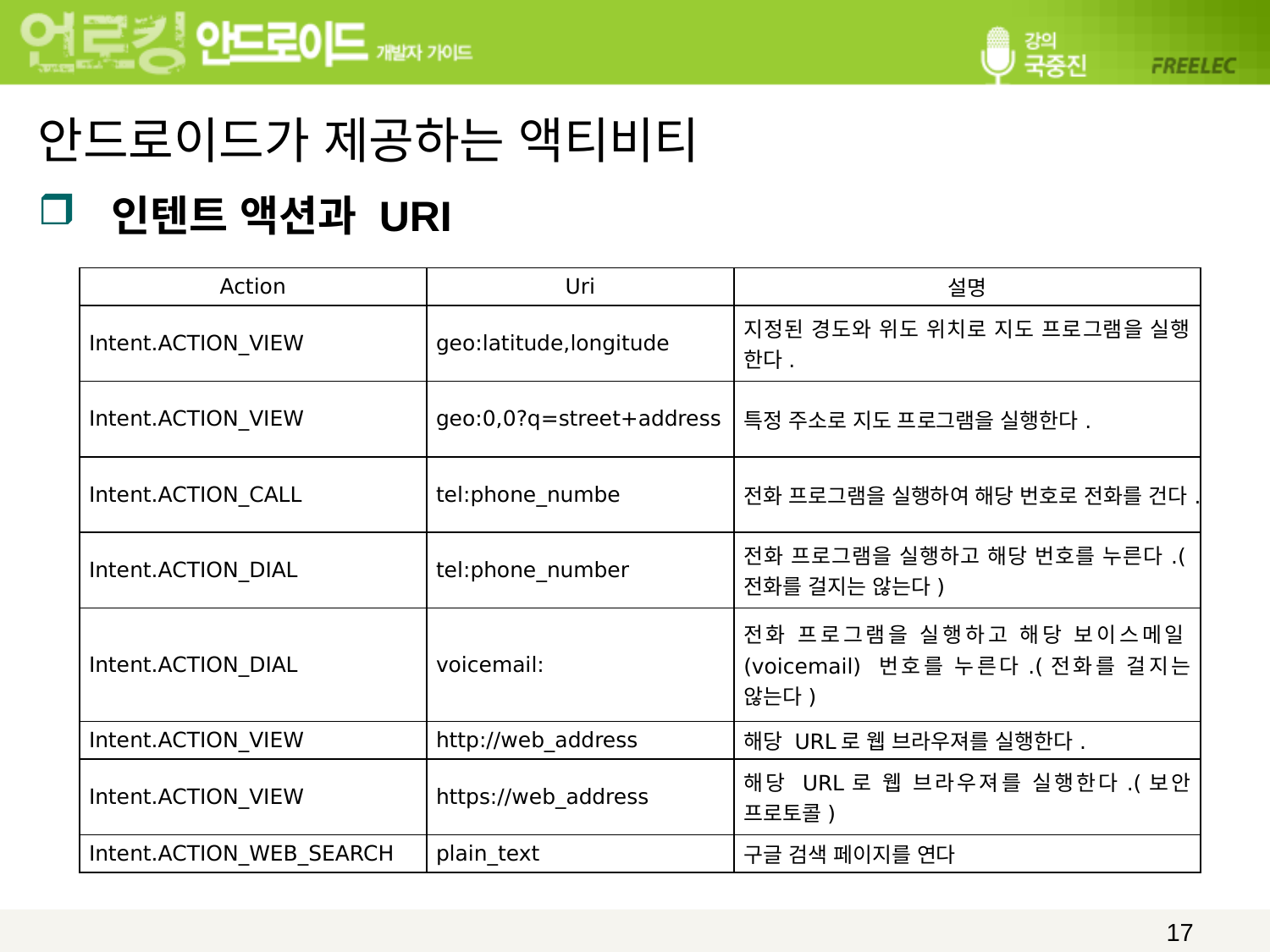

# 안드로이드가 제공하는 액티비티
인텐트 액션과 URI
| Action | Uri | 설명 |
| --- | --- | --- |
| Intent.ACTION\_VIEW | geo:latitude,longitude | 지정된 경도와 위도 위치로 지도 프로그램을 실행 한다. |
| Intent.ACTION\_VIEW | geo:0,0?q=street+address | 특정 주소로 지도 프로그램을 실행한다. |
| Intent.ACTION\_CALL | tel:phone\_numbe | 전화 프로그램을 실행하여 해당 번호로 전화를 건다. |
| Intent.ACTION\_DIAL | tel:phone\_number | 전화 프로그램을 실행하고 해당 번호를 누른다.(전화를 걸지는 않는다) |
| Intent.ACTION\_DIAL | voicemail: | 전화 프로그램을 실행하고 해당 보이스메일(voicemail) 번호를 누른다.(전화를 걸지는 않는다) |
| Intent.ACTION\_VIEW | http://web\_address | 해당 URL로 웹 브라우져를 실행한다. |
| Intent.ACTION\_VIEW | https://web\_address | 해당 URL로 웹 브라우져를 실행한다.(보안 프로토콜) |
| Intent.ACTION\_WEB\_SEARCH | plain\_text | 구글 검색 페이지를 연다 |
17